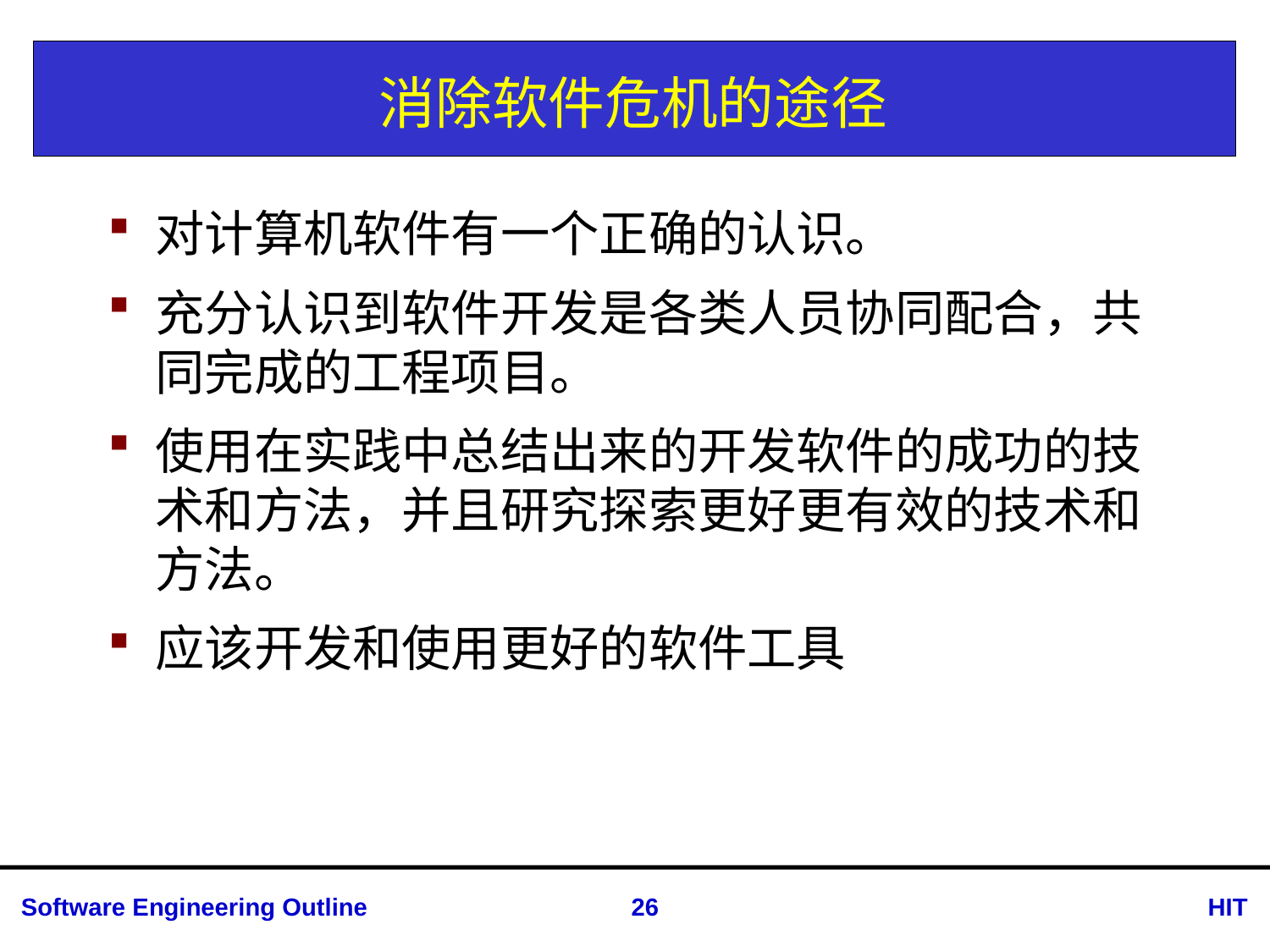

# 消除软件危机的途径
对计算机软件有一个正确的认识。
充分认识到软件开发是各类人员协同配合，共同完成的工程项目。
使用在实践中总结出来的开发软件的成功的技术和方法，并且研究探索更好更有效的技术和方法。
应该开发和使用更好的软件工具